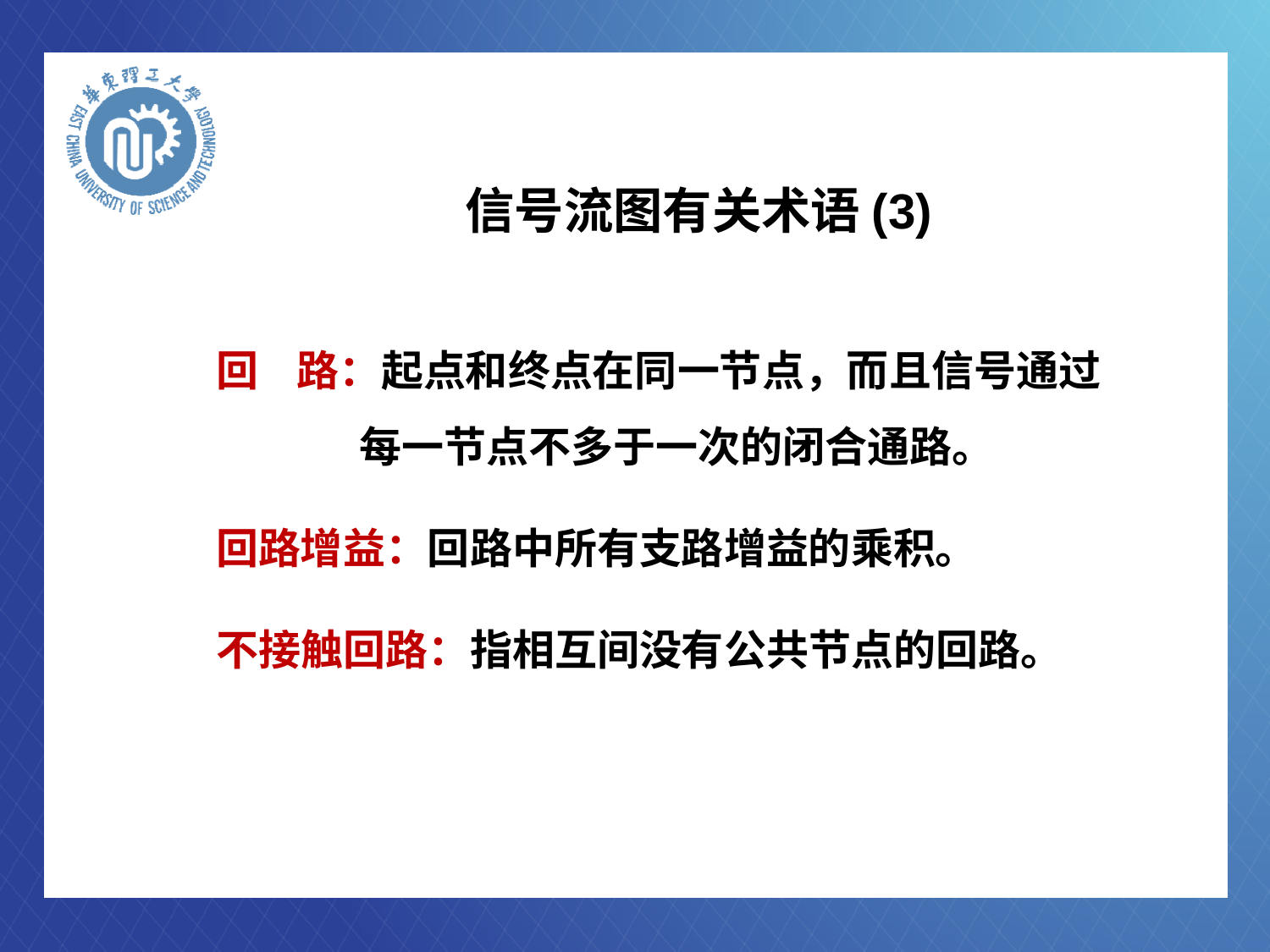

# 信号流图有关术语(3)
回    路：起点和终点在同一节点，而且信号通过
              每一节点不多于一次的闭合通路。

回路增益：回路中所有支路增益的乘积。

不接触回路：指相互间没有公共节点的回路。